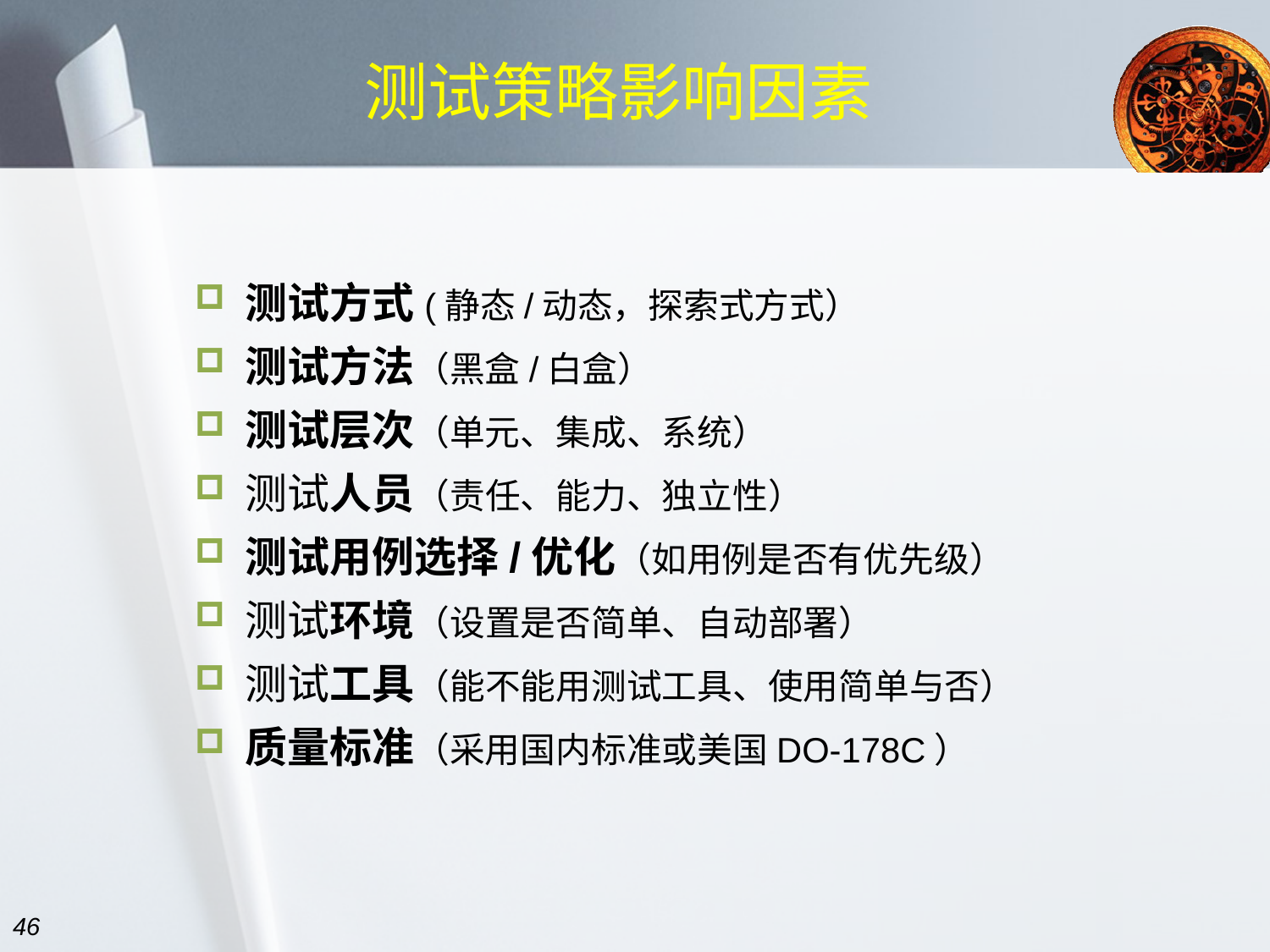

# 测试策略影响因素
测试方式(静态/动态，探索式方式）
测试方法（黑盒/白盒）
测试层次（单元、集成、系统）
测试人员（责任、能力、独立性）
测试用例选择/优化（如用例是否有优先级）
测试环境（设置是否简单、自动部署）
测试工具（能不能用测试工具、使用简单与否）
质量标准（采用国内标准或美国DO-178C）
46